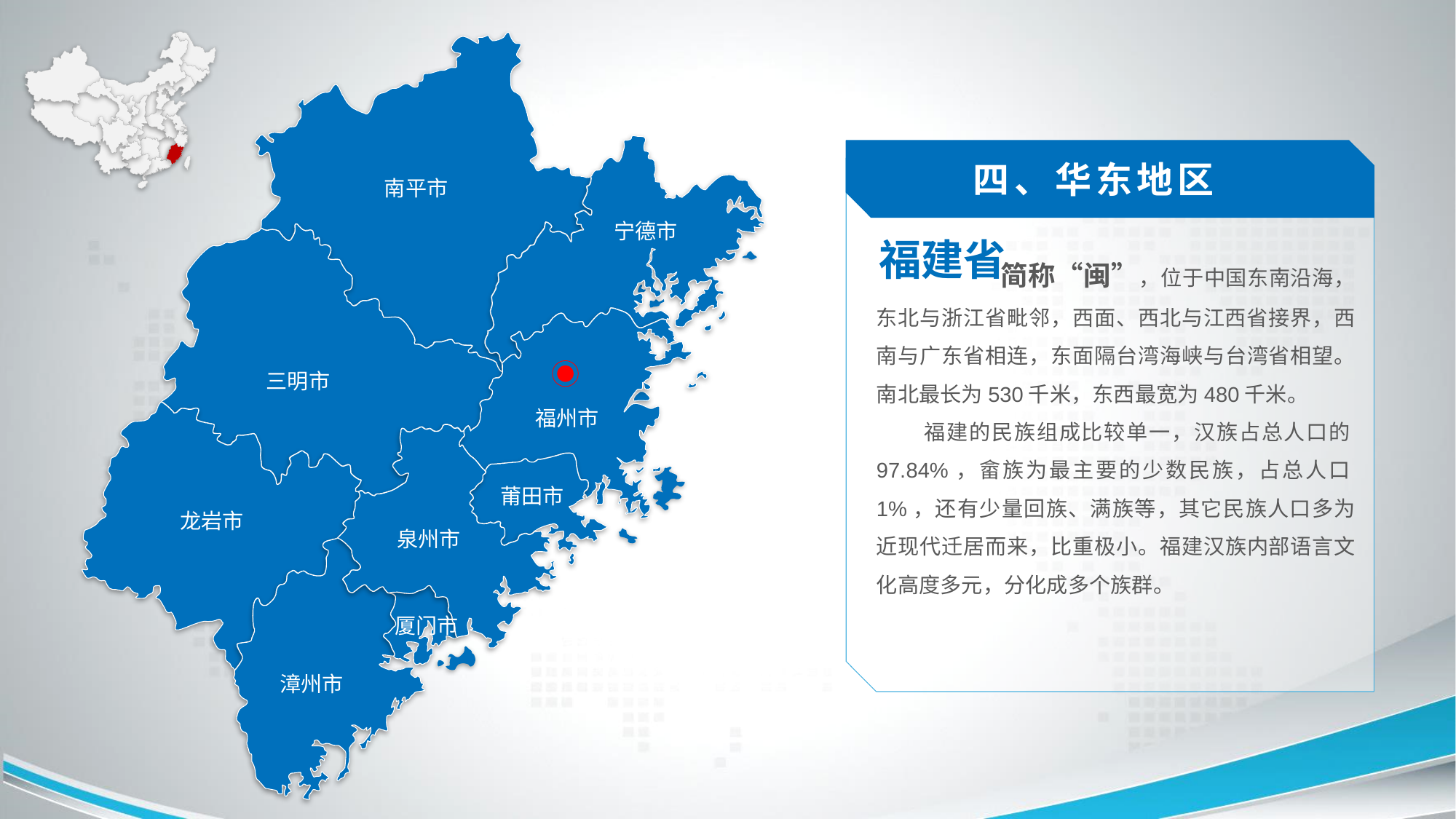

四、华东地区

南平市
宁德市
三明市
福州市
莆田市
龙岩市
泉州市
厦门市
漳州市

福建省
                       简称“闽”，位于中国东南沿海，东北与浙江省毗邻，西面、西北与江西省接界，西南与广东省相连，东面隔台湾海峡与台湾省相望。南北最长为530千米，东西最宽为480千米。
       福建的民族组成比较单一，汉族占总人口的97.84%，畲族为最主要的少数民族，占总人口1%，还有少量回族、满族等，其它民族人口多为近现代迁居而来，比重极小。福建汉族内部语言文化高度多元，分化成多个族群。